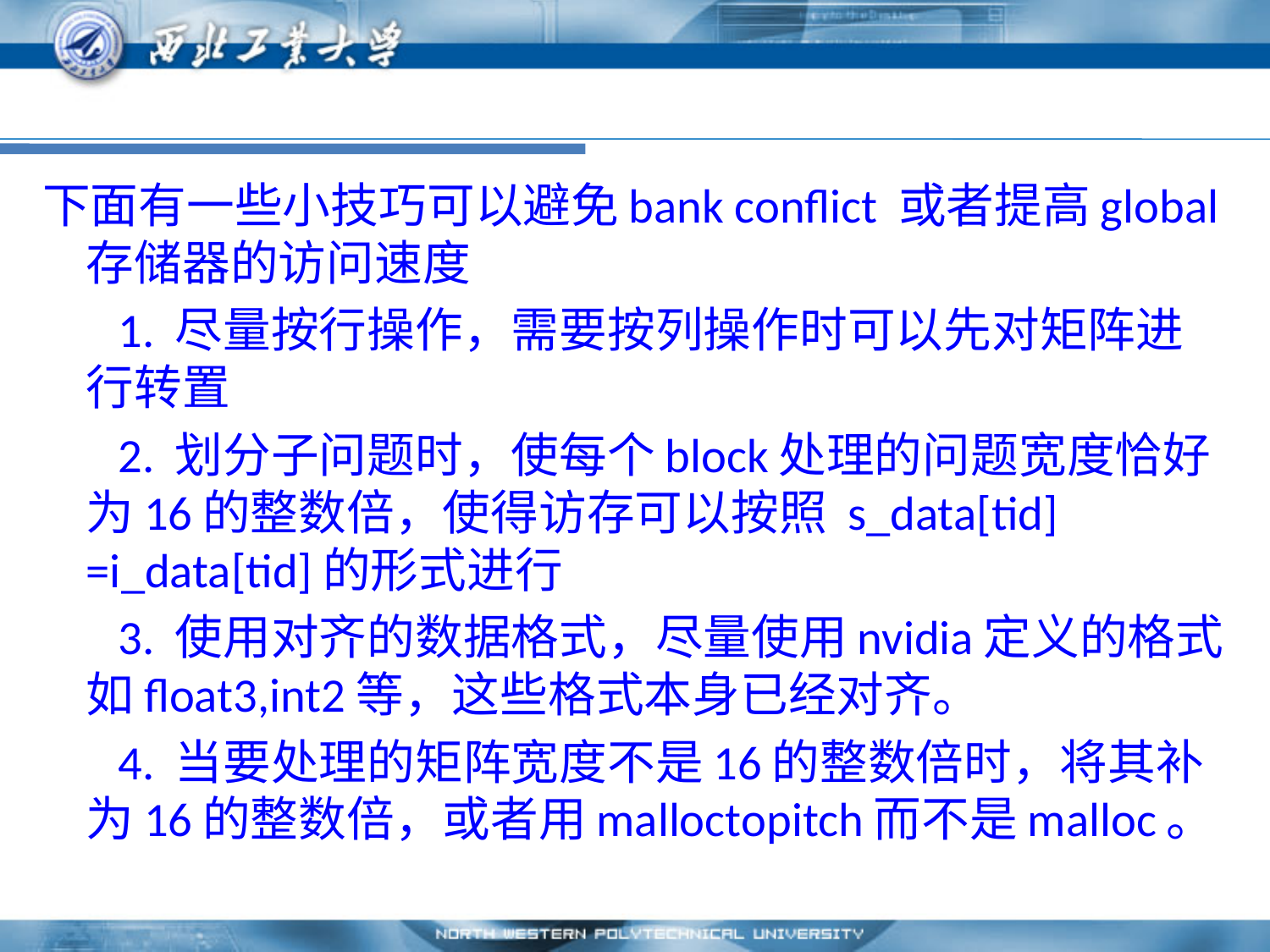

#
下面有一些小技巧可以避免bank conflict 或者提高global存储器的访问速度
       1. 尽量按行操作，需要按列操作时可以先对矩阵进行转置
       2. 划分子问题时，使每个block处理的问题宽度恰好为16的整数倍，使得访存可以按照 s_data[tid] =i_data[tid]的形式进行
       3. 使用对齐的数据格式，尽量使用nvidia定义的格式如float3,int2等，这些格式本身已经对齐。
       4. 当要处理的矩阵宽度不是16的整数倍时，将其补为16的整数倍，或者用malloctopitch而不是malloc。